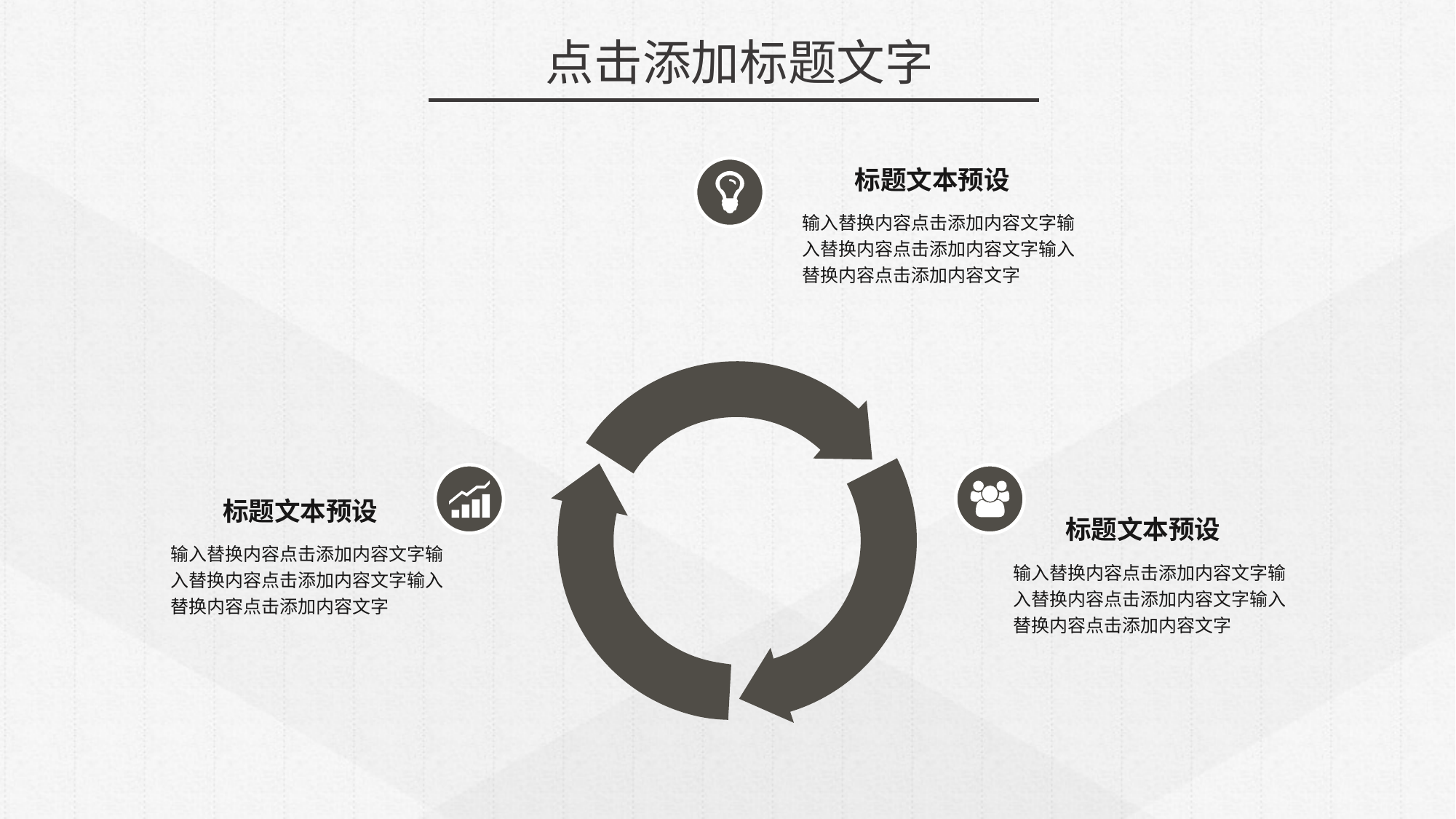

点击添加标题文字

标题文本预设
输入替换内容点击添加内容文字输入替换内容点击添加内容文字输入替换内容点击添加内容文字

标题文本预设
标题文本预设
输入替换内容点击添加内容文字输入替换内容点击添加内容文字输入替换内容点击添加内容文字
输入替换内容点击添加内容文字输入替换内容点击添加内容文字输入替换内容点击添加内容文字